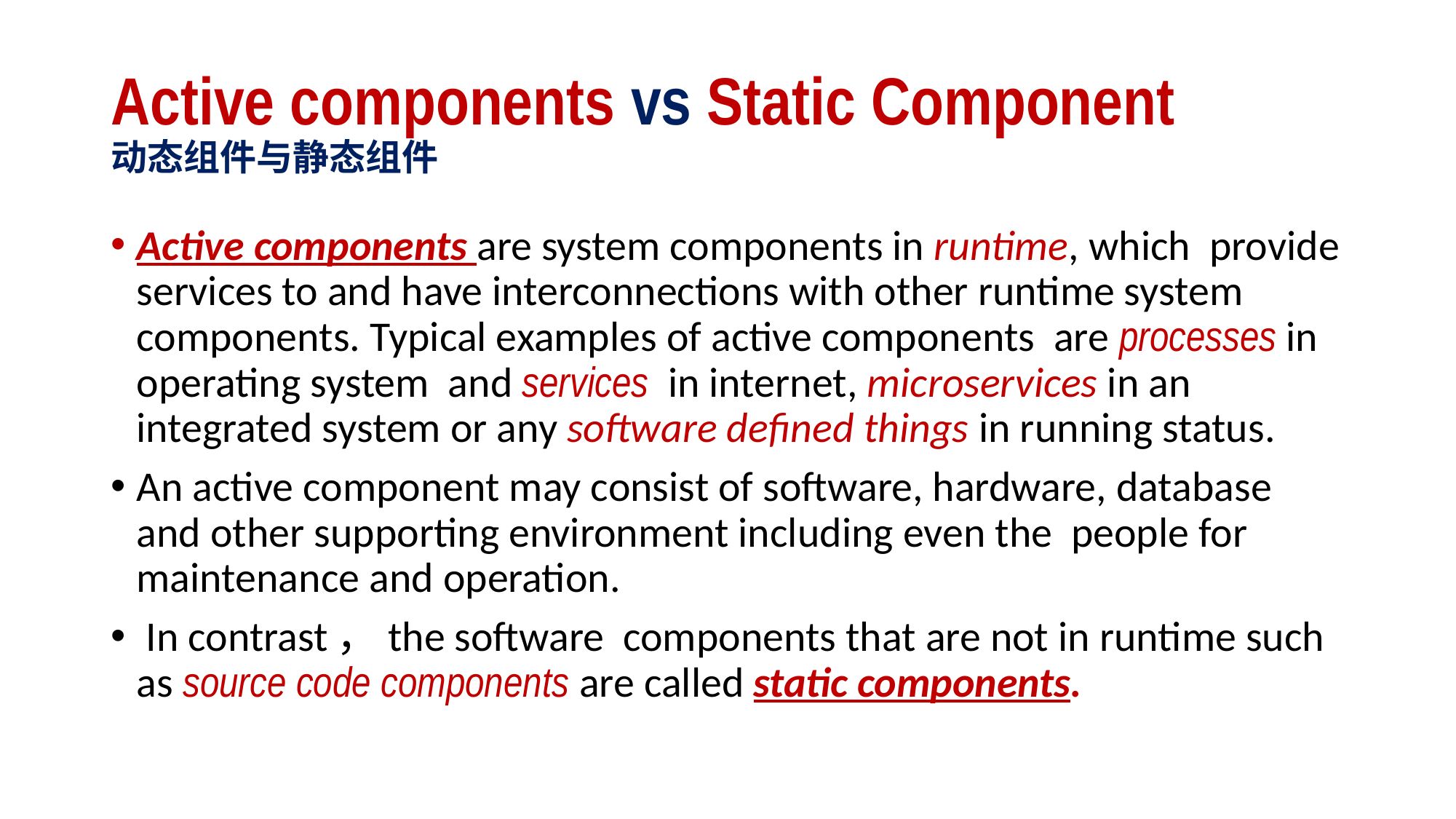

# Active components vs Static Component 动态组件与静态组件
Active components are system components in runtime, which  provide services to and have interconnections with other runtime system components. Typical examples of active components  are processes in operating system  and services  in internet, microservices in an integrated system or any software defined things in running status.
An active component may consist of software, hardware, database and other supporting environment including even the  people for maintenance and operation.
 In contrast，the software  components that are not in runtime such as source code components are called static components.